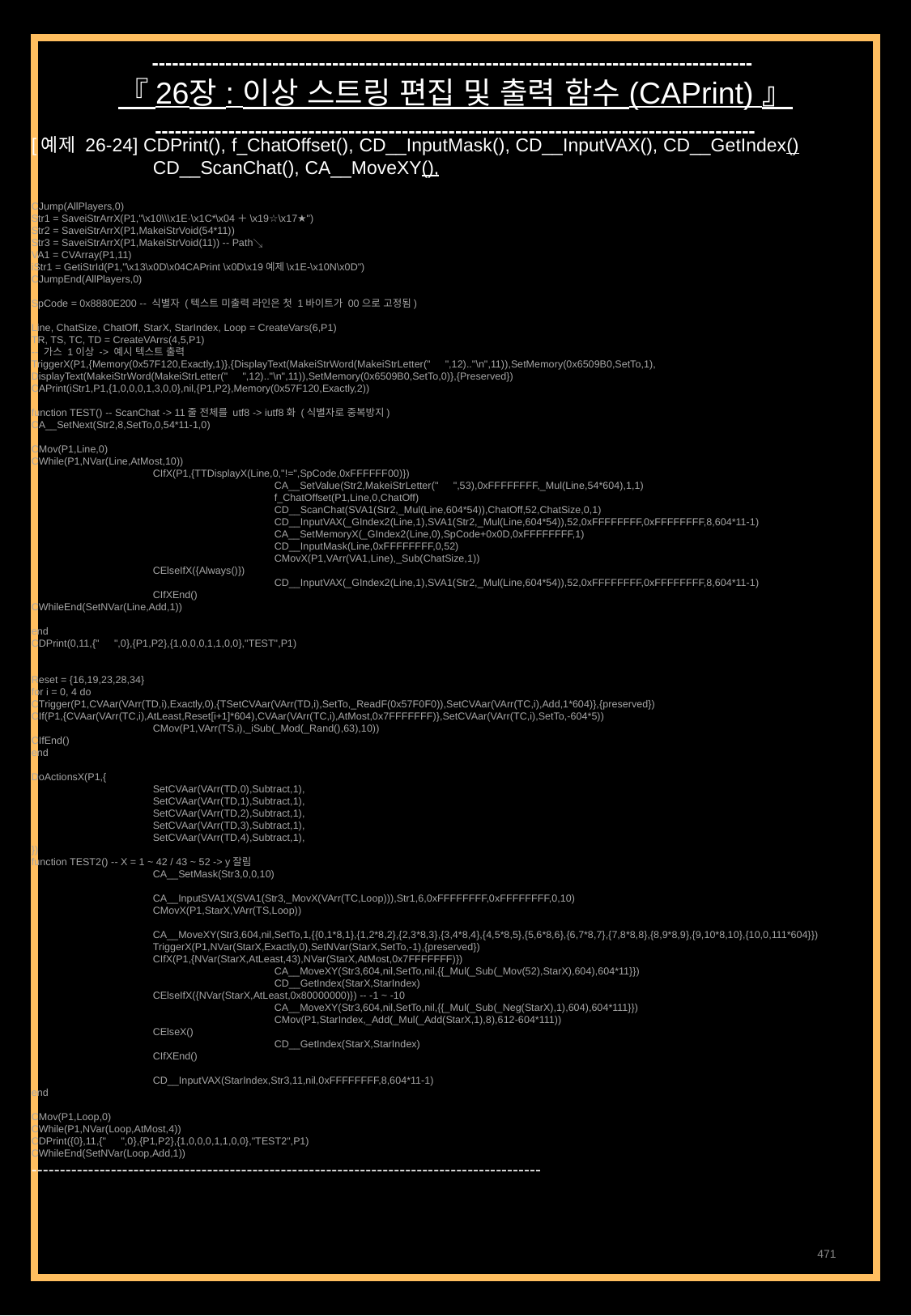

------------------------------------------------------------------------------------------
『 26장 : 이상 스트링 편집 및 출력 함수 (CAPrint) 』
------------------------------------------------------------------------------------------
[예제 26-24] CDPrint(), f_ChatOffset(), CD__InputMask(), CD__InputVAX(), CD__GetIndex()
	CD__ScanChat(), CA__MoveXY(),

CJump(AllPlayers,0)
Str1 = SaveiStrArrX(P1,"\x10\\\x1E·\x1C*\x04＋\x19☆\x17★")
Str2 = SaveiStrArrX(P1,MakeiStrVoid(54*11))
Str3 = SaveiStrArrX(P1,MakeiStrVoid(11)) -- Path↘
VA1 = CVArray(P1,11)
iStr1 = GetiStrId(P1,"\x13\x0D\x04CAPrint \x0D\x19예제\x1E-\x10N\x0D")
CJumpEnd(AllPlayers,0)

SpCode = 0x8880E200 -- 식별자 (텍스트 미출력 라인은 첫 1바이트가 00으로 고정됨)

Line, ChatSize, ChatOff, StarX, StarIndex, Loop = CreateVars(6,P1)
TR, TS, TC, TD = CreateVArrs(4,5,P1)
-- 가스 1이상 -> 예시 텍스트 출력
TriggerX(P1,{Memory(0x57F120,Exactly,1)},{DisplayText(MakeiStrWord(MakeiStrLetter("　",12).."\n",11)),SetMemory(0x6509B0,SetTo,1),
DisplayText(MakeiStrWord(MakeiStrLetter("　",12).."\n",11)),SetMemory(0x6509B0,SetTo,0)},{Preserved})
CAPrint(iStr1,P1,{1,0,0,0,1,3,0,0},nil,{P1,P2},Memory(0x57F120,Exactly,2))

function TEST() -- ScanChat -> 11줄 전체를 utf8 -> iutf8화 (식별자로 중복방지)
CA__SetNext(Str2,8,SetTo,0,54*11-1,0)

CMov(P1,Line,0)
CWhile(P1,NVar(Line,AtMost,10))
	CIfX(P1,{TTDisplayX(Line,0,"!=",SpCode,0xFFFFFF00)})
		CA__SetValue(Str2,MakeiStrLetter("　",53),0xFFFFFFFF,_Mul(Line,54*604),1,1)
		f_ChatOffset(P1,Line,0,ChatOff)
		CD__ScanChat(SVA1(Str2,_Mul(Line,604*54)),ChatOff,52,ChatSize,0,1)
		CD__InputVAX(_GIndex2(Line,1),SVA1(Str2,_Mul(Line,604*54)),52,0xFFFFFFFF,0xFFFFFFFF,8,604*11-1)
		CA__SetMemoryX(_GIndex2(Line,0),SpCode+0x0D,0xFFFFFFFF,1)
		CD__InputMask(Line,0xFFFFFFFF,0,52)
		CMovX(P1,VArr(VA1,Line),_Sub(ChatSize,1))
	CElseIfX({Always()})
		CD__InputVAX(_GIndex2(Line,1),SVA1(Str2,_Mul(Line,604*54)),52,0xFFFFFFFF,0xFFFFFFFF,8,604*11-1)
	CIfXEnd()
CWhileEnd(SetNVar(Line,Add,1))

end
CDPrint(0,11,{"　",0},{P1,P2},{1,0,0,0,1,1,0,0},"TEST",P1)

Reset = {16,19,23,28,34}
for i = 0, 4 do
CTrigger(P1,CVAar(VArr(TD,i),Exactly,0),{TSetCVAar(VArr(TD,i),SetTo,_ReadF(0x57F0F0)),SetCVAar(VArr(TC,i),Add,1*604)},{preserved})
CIf(P1,{CVAar(VArr(TC,i),AtLeast,Reset[i+1]*604),CVAar(VArr(TC,i),AtMost,0x7FFFFFFF)},SetCVAar(VArr(TC,i),SetTo,-604*5))
	CMov(P1,VArr(TS,i),_iSub(_Mod(_Rand(),63),10))
CIfEnd()
end

DoActionsX(P1,{
	SetCVAar(VArr(TD,0),Subtract,1),
	SetCVAar(VArr(TD,1),Subtract,1),
	SetCVAar(VArr(TD,2),Subtract,1),
	SetCVAar(VArr(TD,3),Subtract,1),
	SetCVAar(VArr(TD,4),Subtract,1),
})
function TEST2() -- X = 1 ~ 42 / 43 ~ 52 -> y잘림
	CA__SetMask(Str3,0,0,10)

	CA__InputSVA1X(SVA1(Str3,_MovX(VArr(TC,Loop))),Str1,6,0xFFFFFFFF,0xFFFFFFFF,0,10)
	CMovX(P1,StarX,VArr(TS,Loop))

	CA__MoveXY(Str3,604,nil,SetTo,1,{{0,1*8,1},{1,2*8,2},{2,3*8,3},{3,4*8,4},{4,5*8,5},{5,6*8,6},{6,7*8,7},{7,8*8,8},{8,9*8,9},{9,10*8,10},{10,0,111*604}})
	TriggerX(P1,NVar(StarX,Exactly,0),SetNVar(StarX,SetTo,-1),{preserved})
	CIfX(P1,{NVar(StarX,AtLeast,43),NVar(StarX,AtMost,0x7FFFFFFF)})
		CA__MoveXY(Str3,604,nil,SetTo,nil,{{_Mul(_Sub(_Mov(52),StarX),604),604*11}})
		CD__GetIndex(StarX,StarIndex)
	CElseIfX({NVar(StarX,AtLeast,0x80000000)}) -- -1 ~ -10
		CA__MoveXY(Str3,604,nil,SetTo,nil,{{_Mul(_Sub(_Neg(StarX),1),604),604*111}})
		CMov(P1,StarIndex,_Add(_Mul(_Add(StarX,1),8),612-604*111))
	CElseX()
		CD__GetIndex(StarX,StarIndex)
	CIfXEnd()

	CD__InputVAX(StarIndex,Str3,11,nil,0xFFFFFFFF,8,604*11-1)
end

CMov(P1,Loop,0)
CWhile(P1,NVar(Loop,AtMost,4))
CDPrint({0},11,{"　",0},{P1,P2},{1,0,0,0,1,1,0,0},"TEST2",P1)
CWhileEnd(SetNVar(Loop,Add,1))
------------------------------------------------------------------------------------------
471